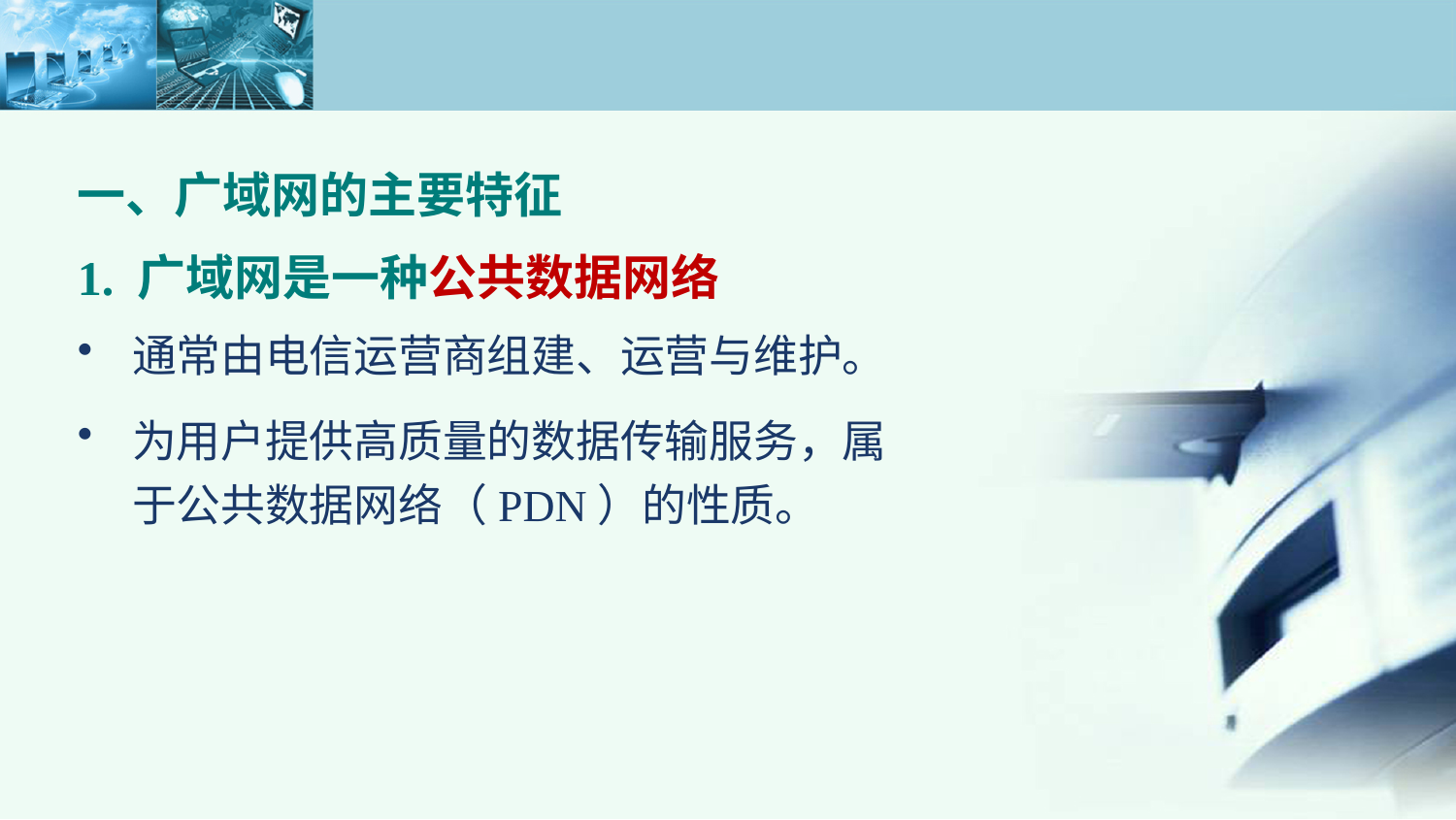

一、广域网的主要特征
1. 广域网是一种公共数据网络
通常由电信运营商组建、运营与维护。
为用户提供高质量的数据传输服务，属于公共数据网络（PDN）的性质。